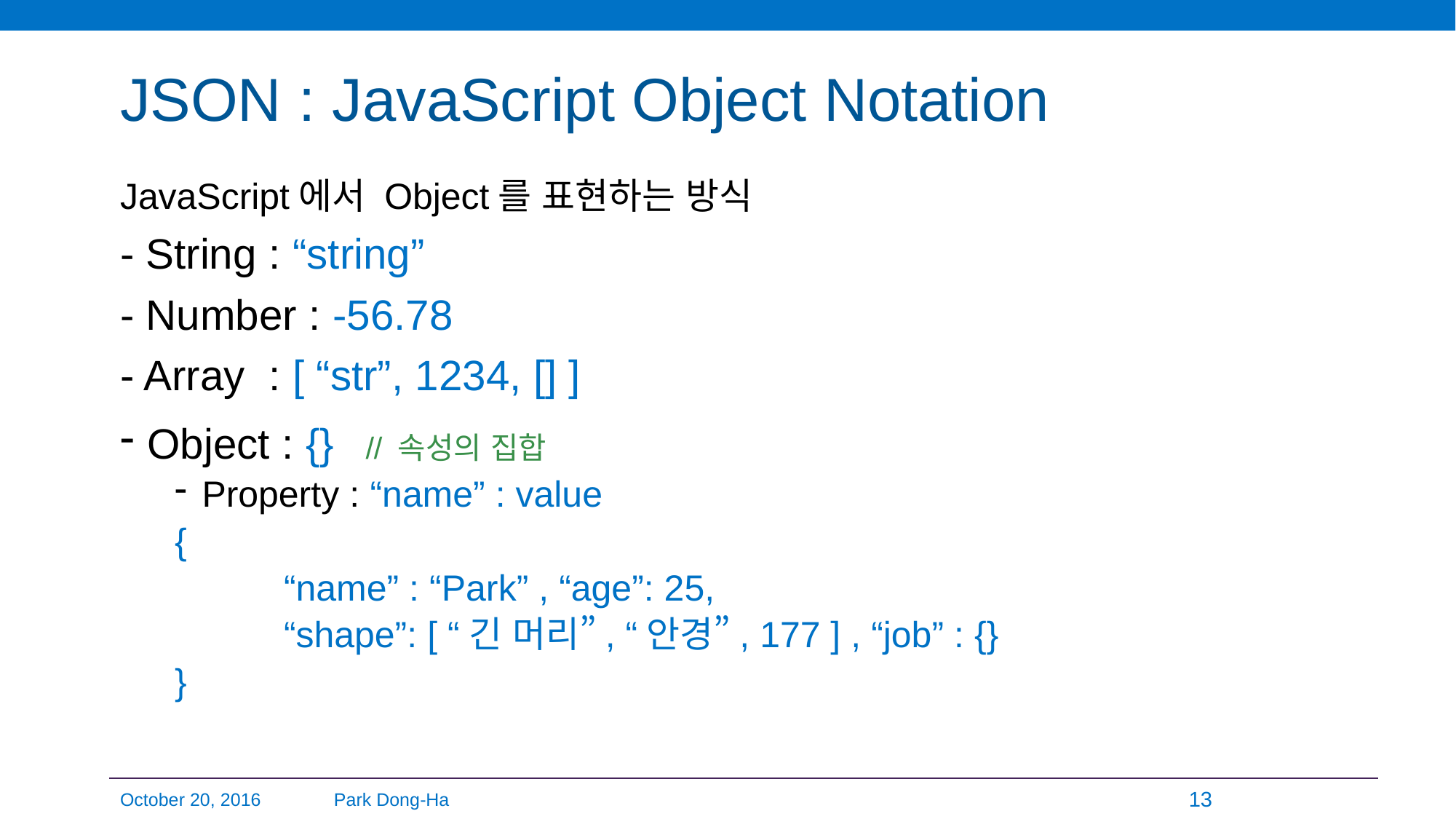

# JSON : JavaScript Object Notation
JavaScript에서 Object를 표현하는 방식
- String : “string”
- Number : -56.78
- Array  : [ “str”, 1234, [] ]
Object : {}	// 속성의 집합
Property : “name” : value
{
	“name” : “Park” , “age”: 25,
	“shape”: [ “긴 머리”, “안경”, 177 ] , “job” : {}
}
Park Dong-Ha
13